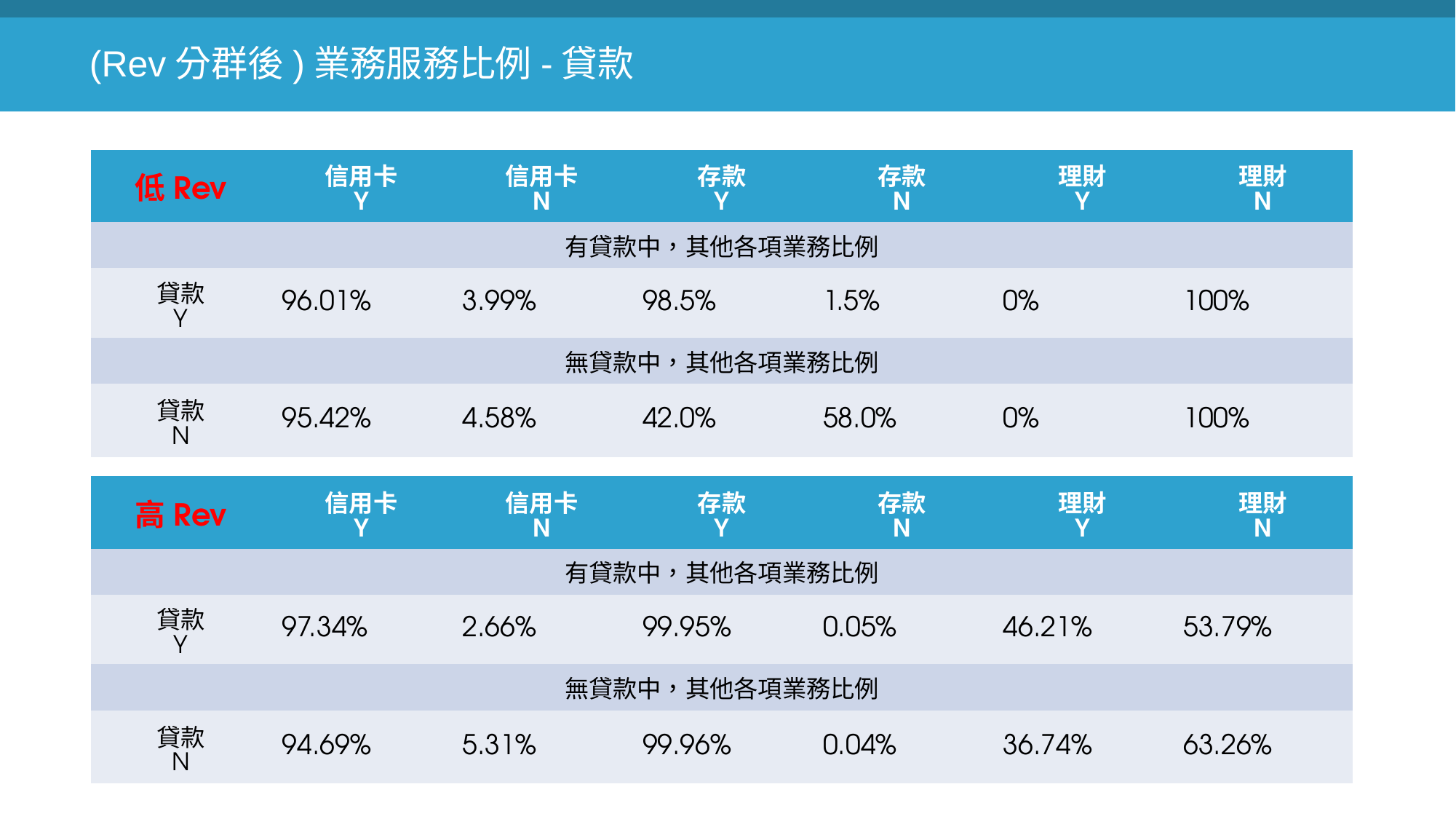

(Rev分群後)業務服務比例-貸款
| 低Rev | 信用卡 Y | 信用卡 N | 存款 Y | 存款 N | 理財 Y | 理財 N |
| --- | --- | --- | --- | --- | --- | --- |
| 有貸款中，其他各項業務比例 |  |  |  |  |  |  |
| 貸款 Y | 96.01% | 3.99% | 98.5% | 1.5% | 0% | 100% |
| 無貸款中，其他各項業務比例 |  |  |  |  |  |  |
| 貸款 N | 95.42% | 4.58% | 42.0% | 58.0% | 0% | 100% |
| 高Rev | 信用卡 Y | 信用卡 N | 存款 Y | 存款 N | 理財 Y | 理財 N |
| --- | --- | --- | --- | --- | --- | --- |
| 有貸款中，其他各項業務比例 |  |  |  |  |  |  |
| 貸款 Y | 97.34% | 2.66% | 99.95% | 0.05% | 46.21% | 53.79% |
| 無貸款中，其他各項業務比例 |  |  |  |  |  |  |
| 貸款 N | 94.69% | 5.31% | 99.96% | 0.04% | 36.74% | 63.26% |